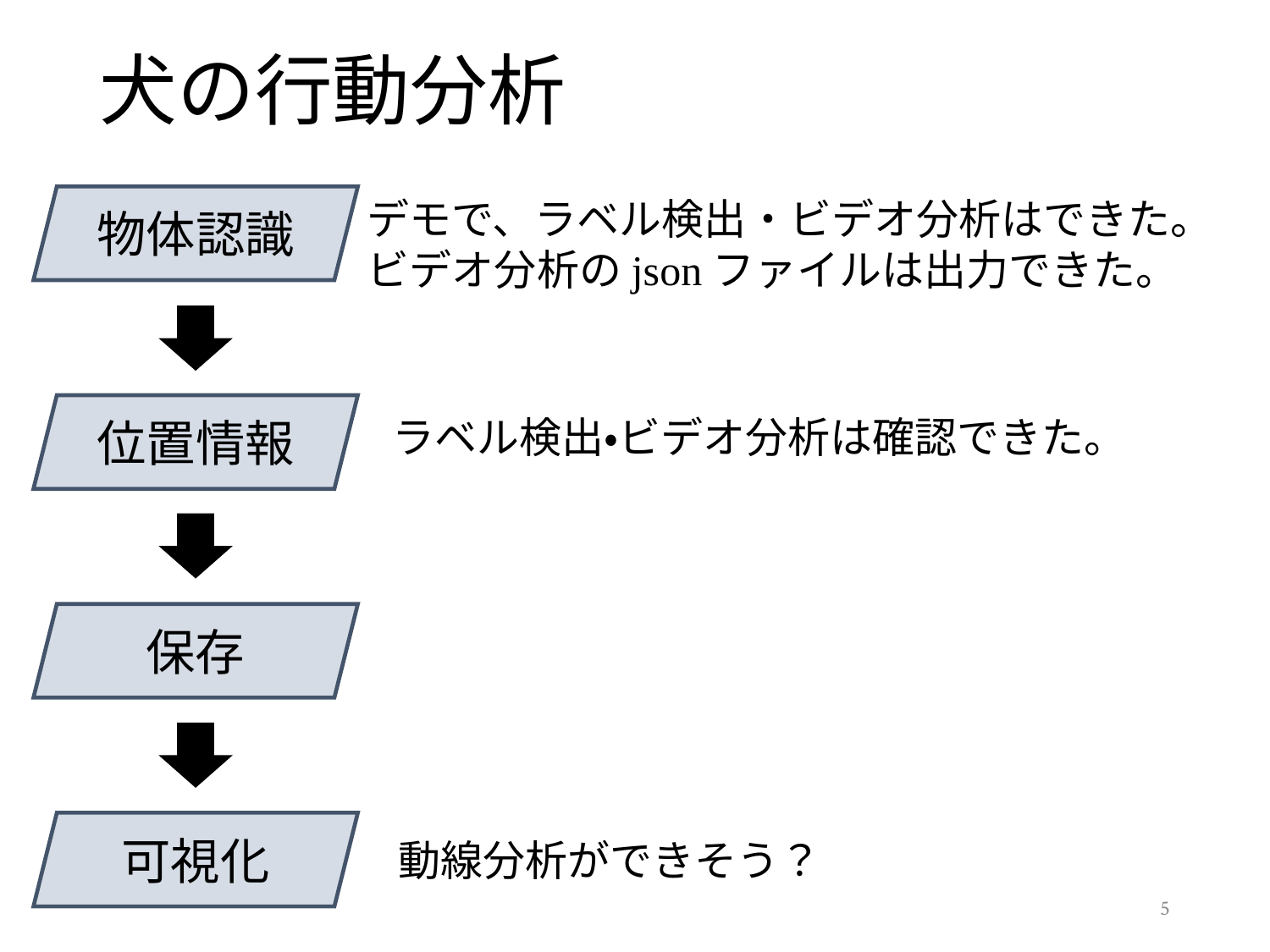

犬の行動分析
物体認識
デモで、ラベル検出・ビデオ分析はできた。
ビデオ分析のjsonファイルは出力できた。

位置情報
ラベル検出・ビデオ分析は確認できた。

保存

可視化
動線分析ができそう？
5